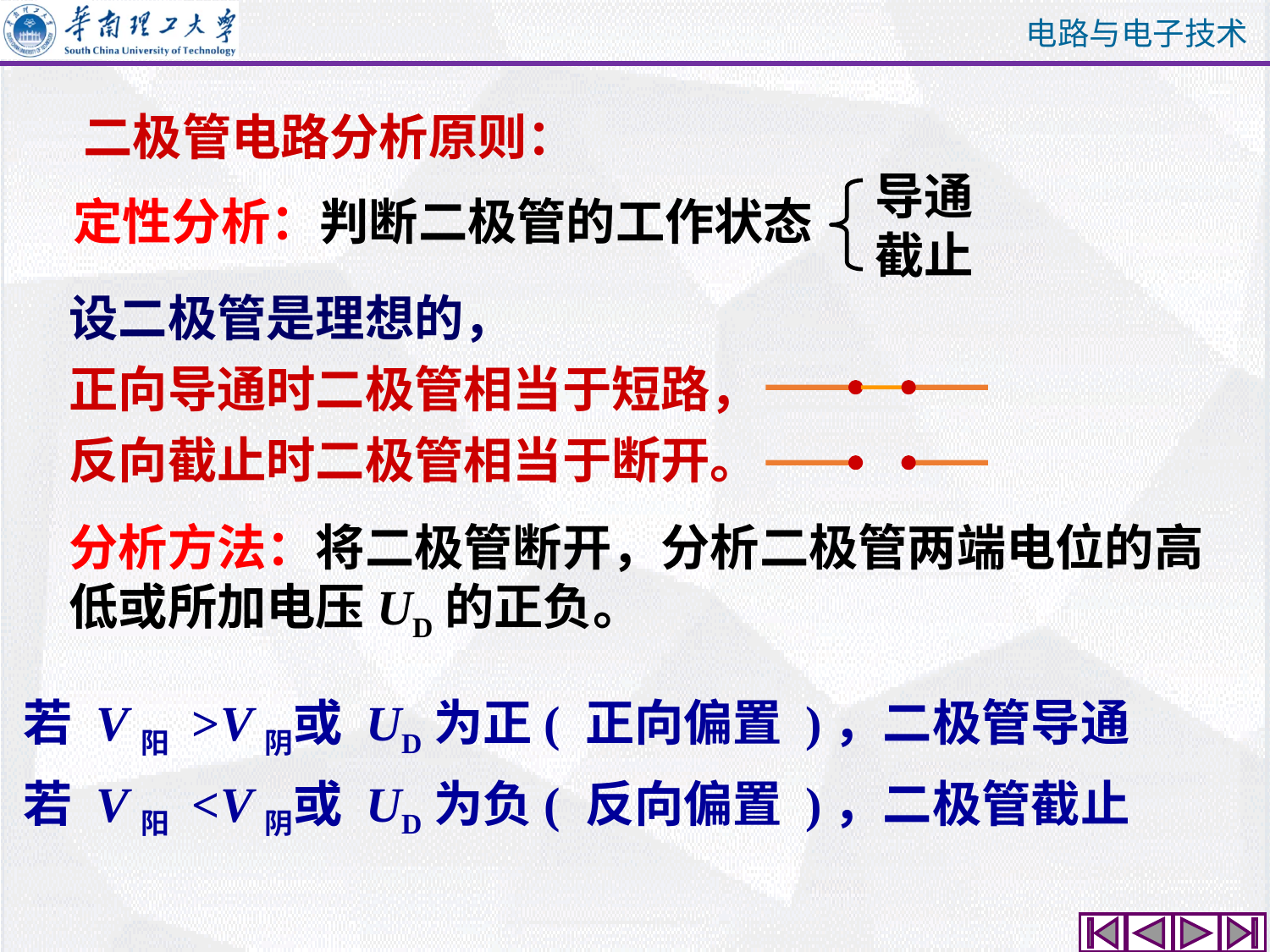

# 二极管电路分析原则：
导通截止

定性分析：判断二极管的工作状态
设二极管是理想的，
正向导通时二极管相当于短路，
反向截止时二极管相当于断开。

分析方法：将二极管断开，分析二极管两端电位的高低或所加电压UD的正负。
若 V阳 >V阴或 UD为正( 正向偏置 )，二极管导通
若 V阳 <V阴或 UD为负( 反向偏置 )，二极管截止